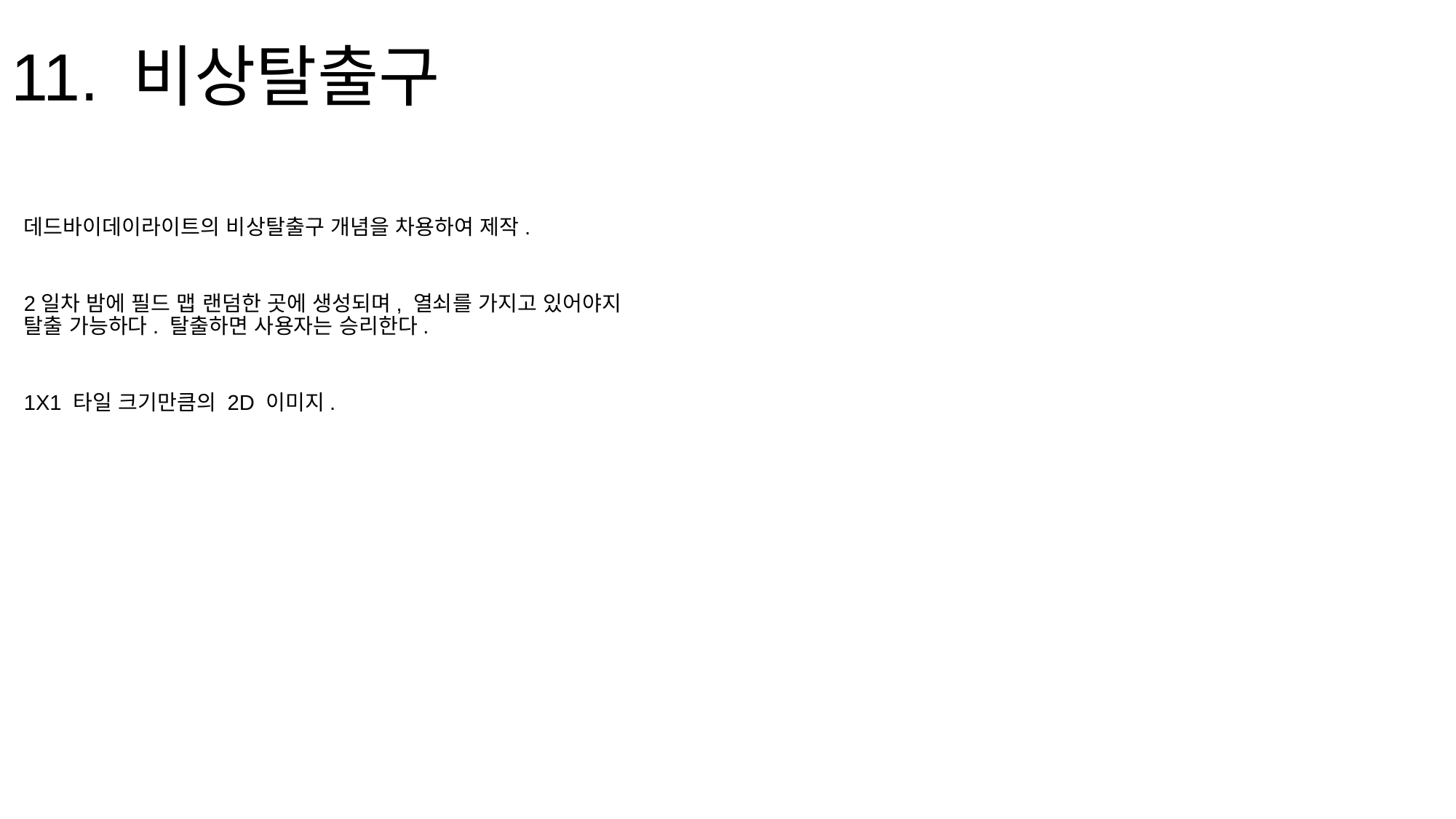

# 11. 비상탈출구
데드바이데이라이트의 비상탈출구 개념을 차용하여 제작.

2일차 밤에 필드 맵 랜덤한 곳에 생성되며, 열쇠를 가지고 있어야지  탈출 가능하다. 탈출하면 사용자는 승리한다.

1X1 타일 크기만큼의 2D 이미지.